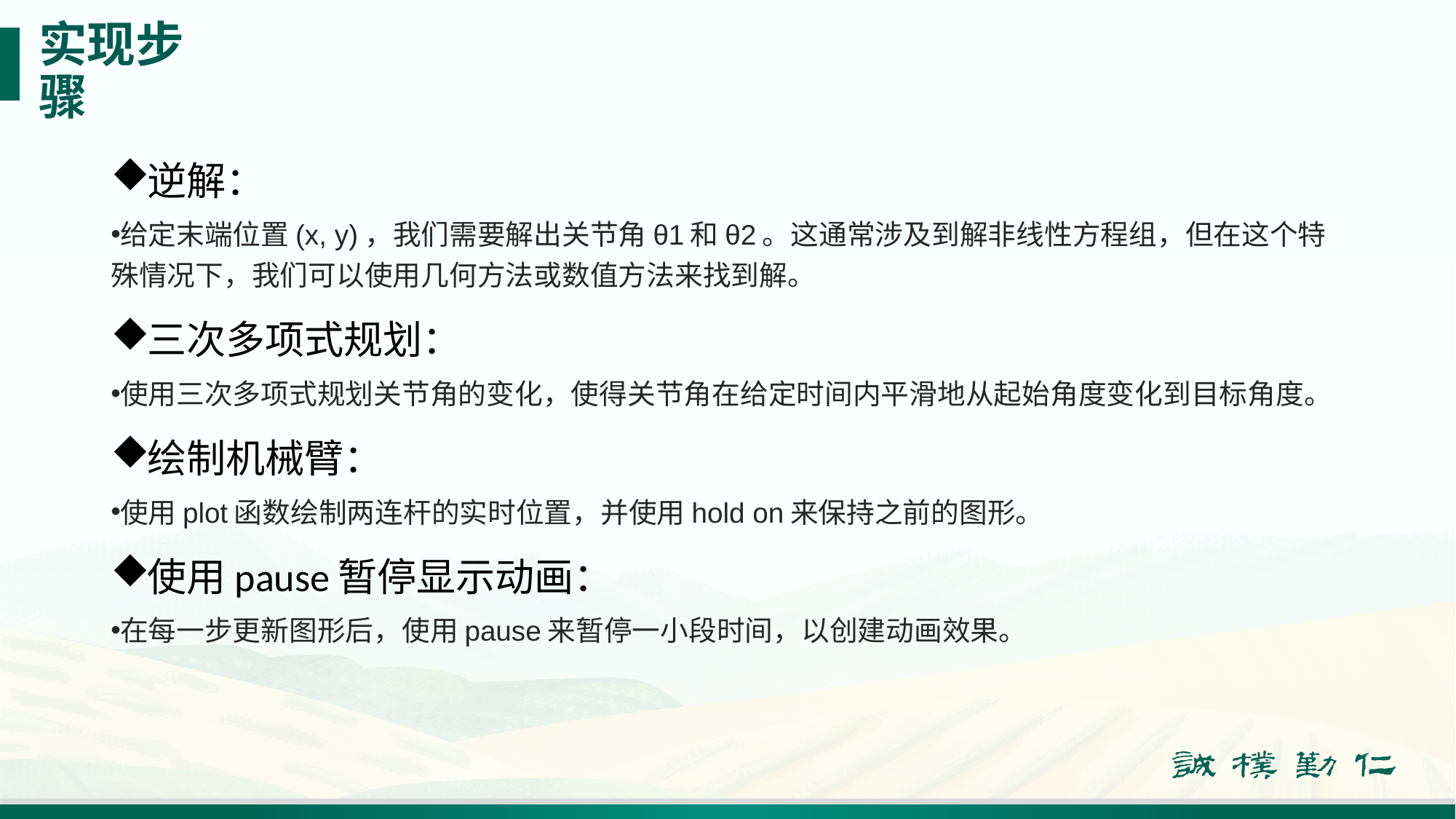

# 实现步骤
逆解：
给定末端位置(x, y)，我们需要解出关节角θ1和θ2。这通常涉及到解非线性方程组，但在这个特殊情况下，我们可以使用几何方法或数值方法来找到解。
三次多项式规划：
使用三次多项式规划关节角的变化，使得关节角在给定时间内平滑地从起始角度变化到目标角度。
绘制机械臂：
使用plot函数绘制两连杆的实时位置，并使用hold on来保持之前的图形。
使用pause暂停显示动画：
在每一步更新图形后，使用pause来暂停一小段时间，以创建动画效果。